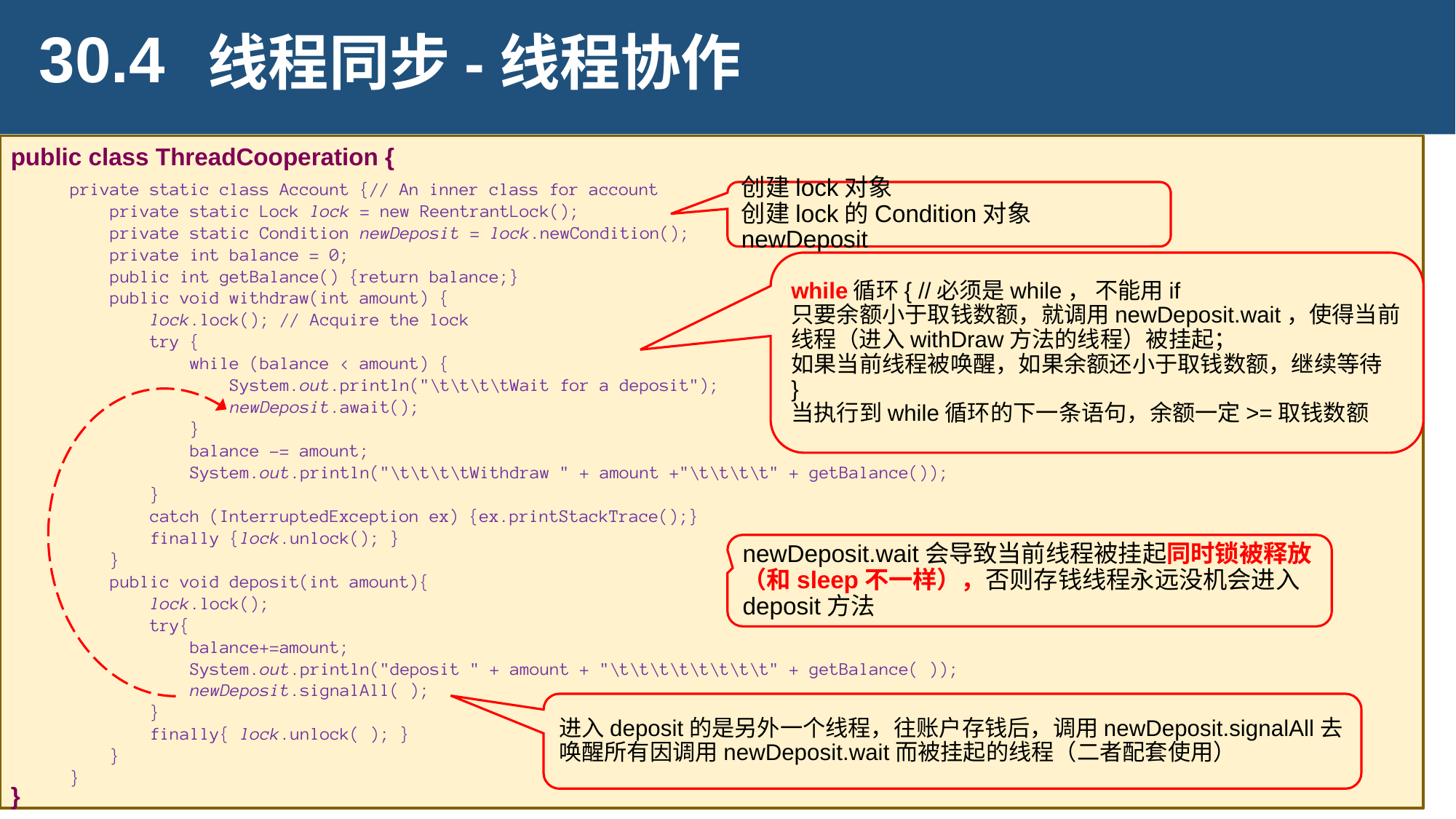

30.4
线程同步-线程协作
public class ThreadCooperation {

}
private static class Account {// An inner class for account
    private static Lock lock = new ReentrantLock();
    private static Condition newDeposit = lock.newCondition();
    private int balance = 0;
    public int getBalance() {return balance;}
    public void withdraw(int amount) {
        lock.lock(); // Acquire the lock
        try {
            while (balance < amount) {
                System.out.println("\t\t\t\tWait for a deposit");
                newDeposit.await();
            }
            balance -= amount;
            System.out.println("\t\t\t\tWithdraw " + amount +"\t\t\t\t" + getBalance());
        }
        catch (InterruptedException ex) {ex.printStackTrace();}
        finally {lock.unlock(); }
    }
    public void deposit(int amount){
        lock.lock();
        try{
            balance+=amount;
            System.out.println("deposit " + amount + "\t\t\t\t\t\t\t\t" + getBalance( ));
            newDeposit.signalAll( );
        }
        finally{ lock.unlock( ); }
    }
}
创建lock对象
创建lock的Condition对象newDeposit
while循环{ //必须是while， 不能用if
只要余额小于取钱数额，就调用newDeposit.wait，使得当前线程（进入withDraw方法的线程）被挂起；
如果当前线程被唤醒，如果余额还小于取钱数额，继续等待
}
当执行到while循环的下一条语句，余额一定>=取钱数额

newDeposit.wait会导致当前线程被挂起同时锁被释放（和sleep不一样），否则存钱线程永远没机会进入deposit方法
进入deposit的是另外一个线程，往账户存钱后，调用newDeposit.signalAll去唤醒所有因调用newDeposit.wait而被挂起的线程（二者配套使用）